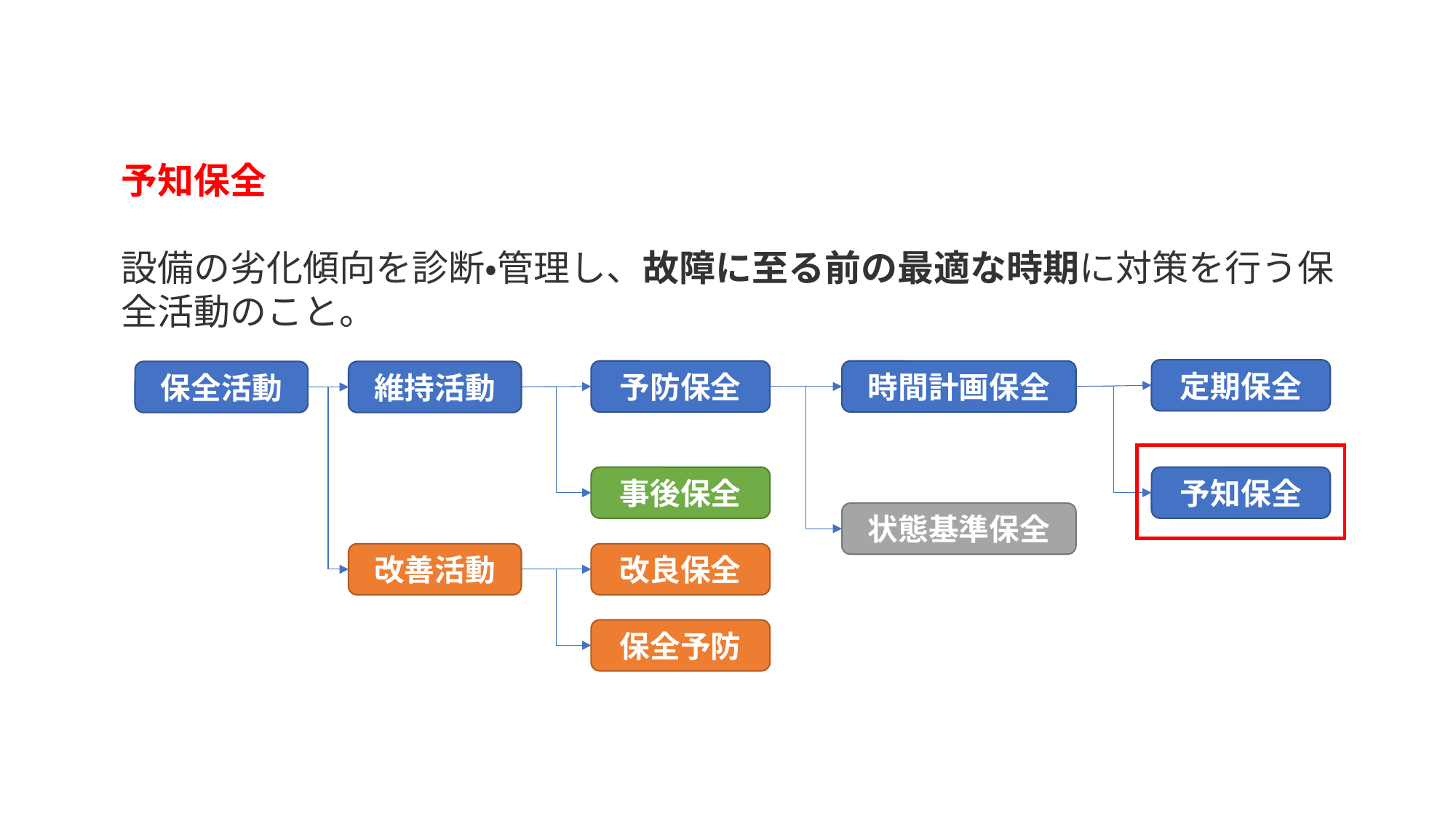

予知保全

設備の劣化傾向を診断・管理し、故障に至る前の最適な時期に対策を行う保全活動のこと。
定期保全
予防保全
時間計画保全
保全活動
維持活動

事後保全
予知保全
状態基準保全
改善活動
改良保全
保全予防